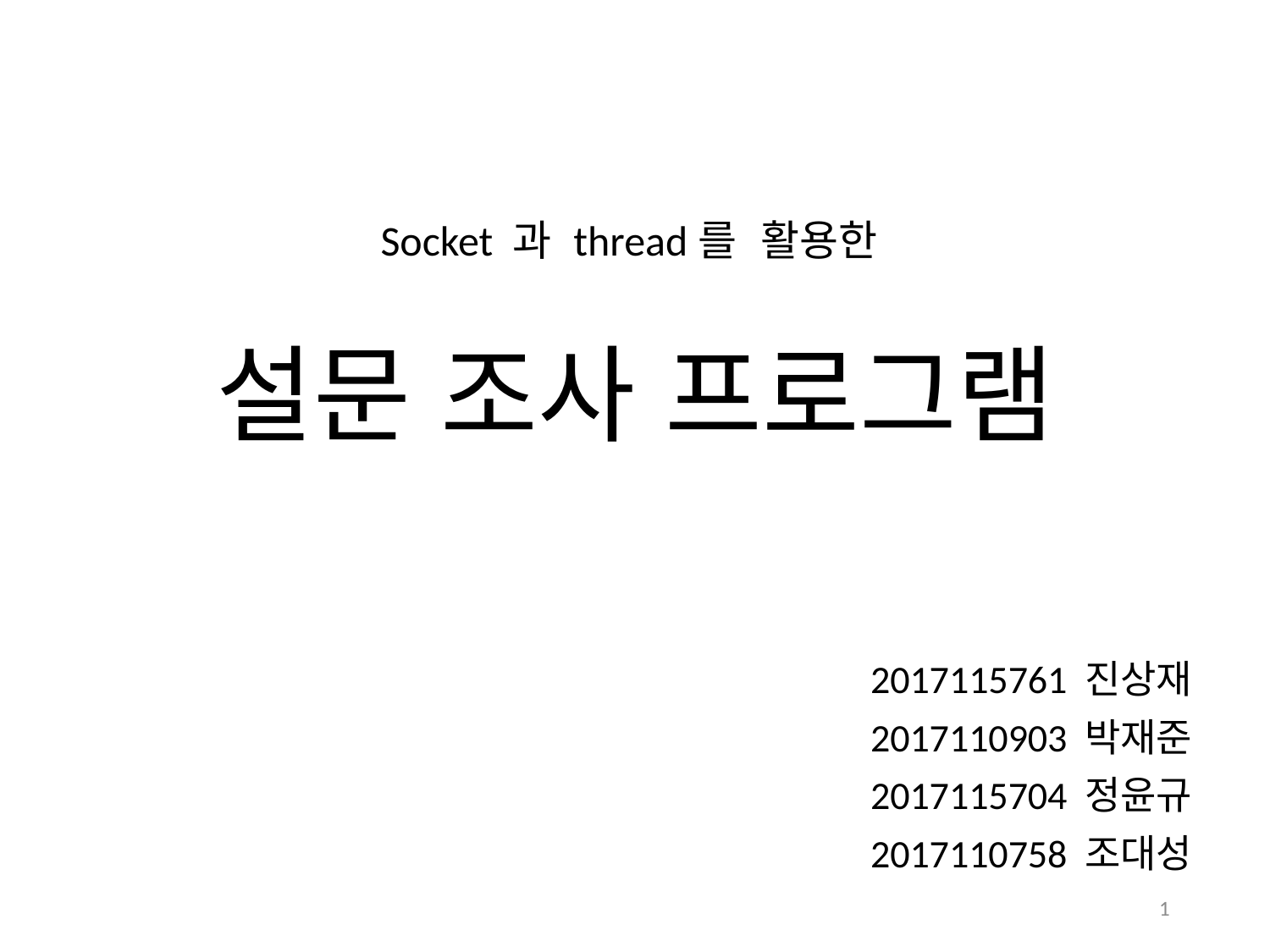

# Socket 과 thread를  활용한 설문 조사 프로그램
2017115761 진상재
2017110903 박재준
2017115704 정윤규
2017110758 조대성
1